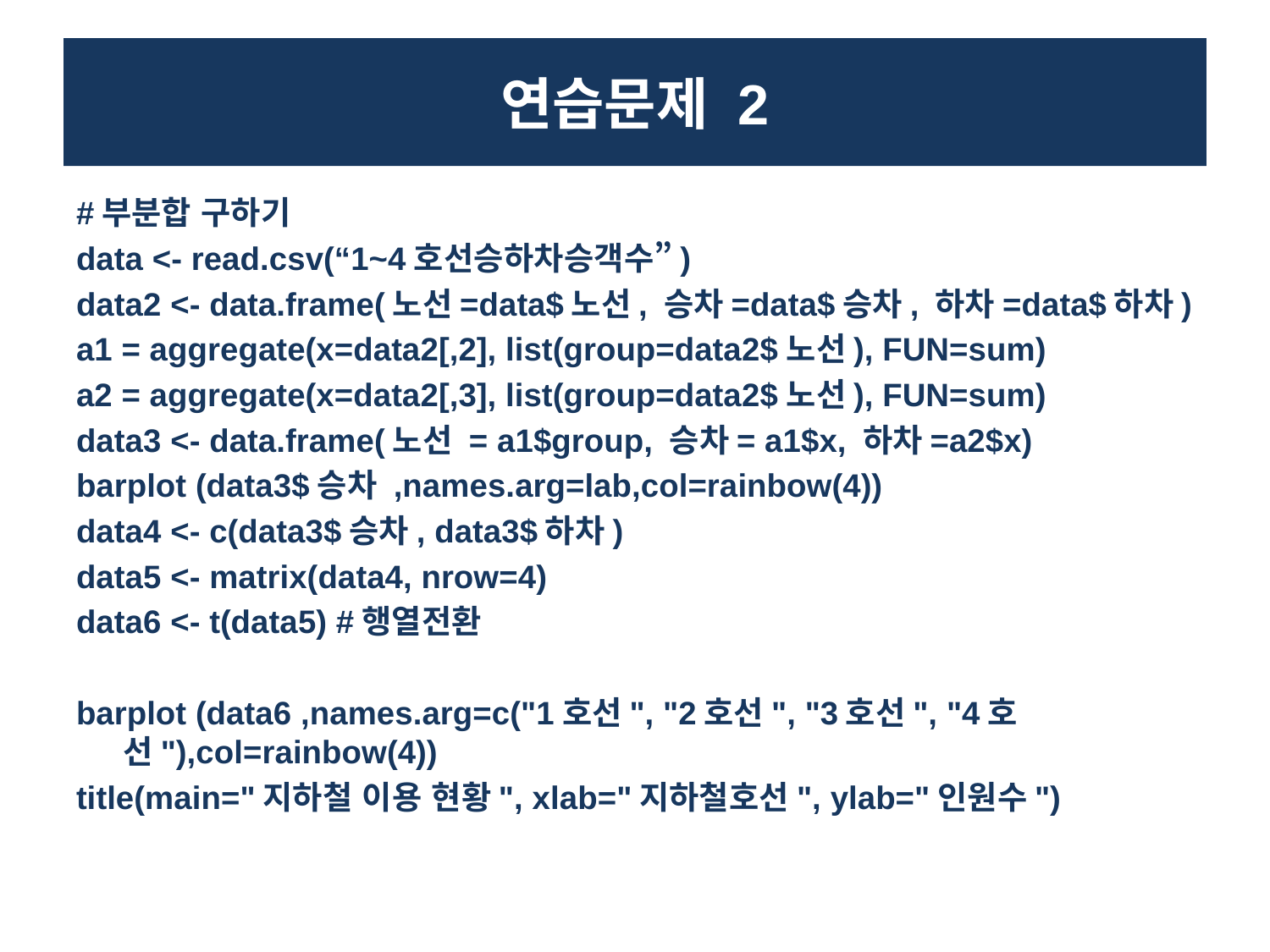

# 연습문제 2
#부분합 구하기
data <- read.csv(“1~4호선승하차승객수”)
data2 <- data.frame(노선=data$노선, 승차=data$승차, 하차=data$하차)
a1 = aggregate(x=data2[,2], list(group=data2$노선), FUN=sum)
a2 = aggregate(x=data2[,3], list(group=data2$노선), FUN=sum)
data3 <- data.frame(노선 = a1$group, 승차= a1$x, 하차=a2$x)
barplot (data3$승차 ,names.arg=lab,col=rainbow(4))
data4 <- c(data3$승차, data3$하차)
data5 <- matrix(data4, nrow=4)
data6 <- t(data5) #행열전환

barplot (data6 ,names.arg=c("1호선", "2호선", "3호선", "4호선"),col=rainbow(4))
title(main="지하철 이용 현황", xlab="지하철호선", ylab="인원수")